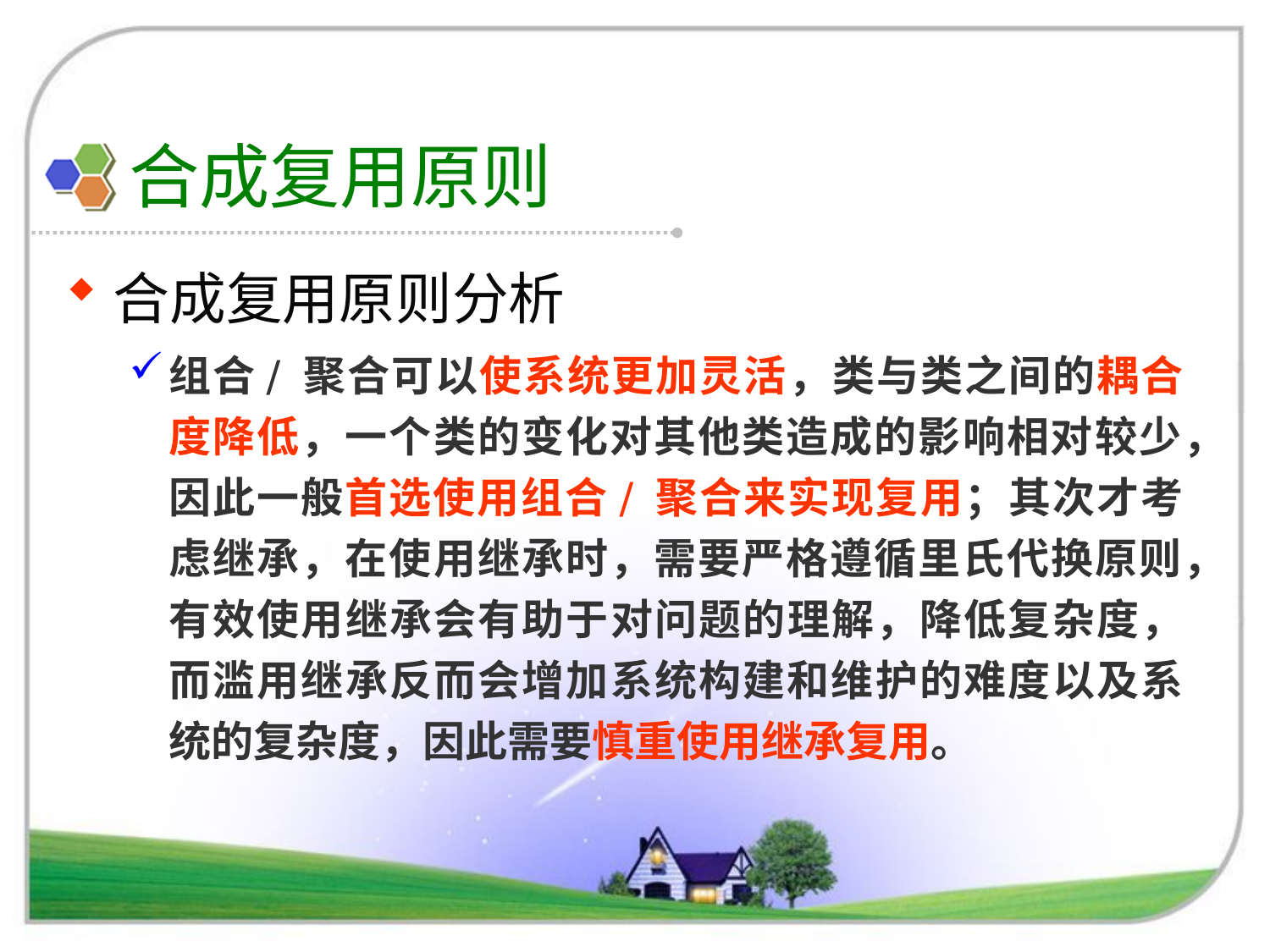

# 合成复用原则
合成复用原则分析
组合/聚合可以使系统更加灵活，类与类之间的耦合度降低，一个类的变化对其他类造成的影响相对较少，因此一般首选使用组合/聚合来实现复用；其次才考虑继承，在使用继承时，需要严格遵循里氏代换原则，有效使用继承会有助于对问题的理解，降低复杂度，而滥用继承反而会增加系统构建和维护的难度以及系统的复杂度，因此需要慎重使用继承复用。